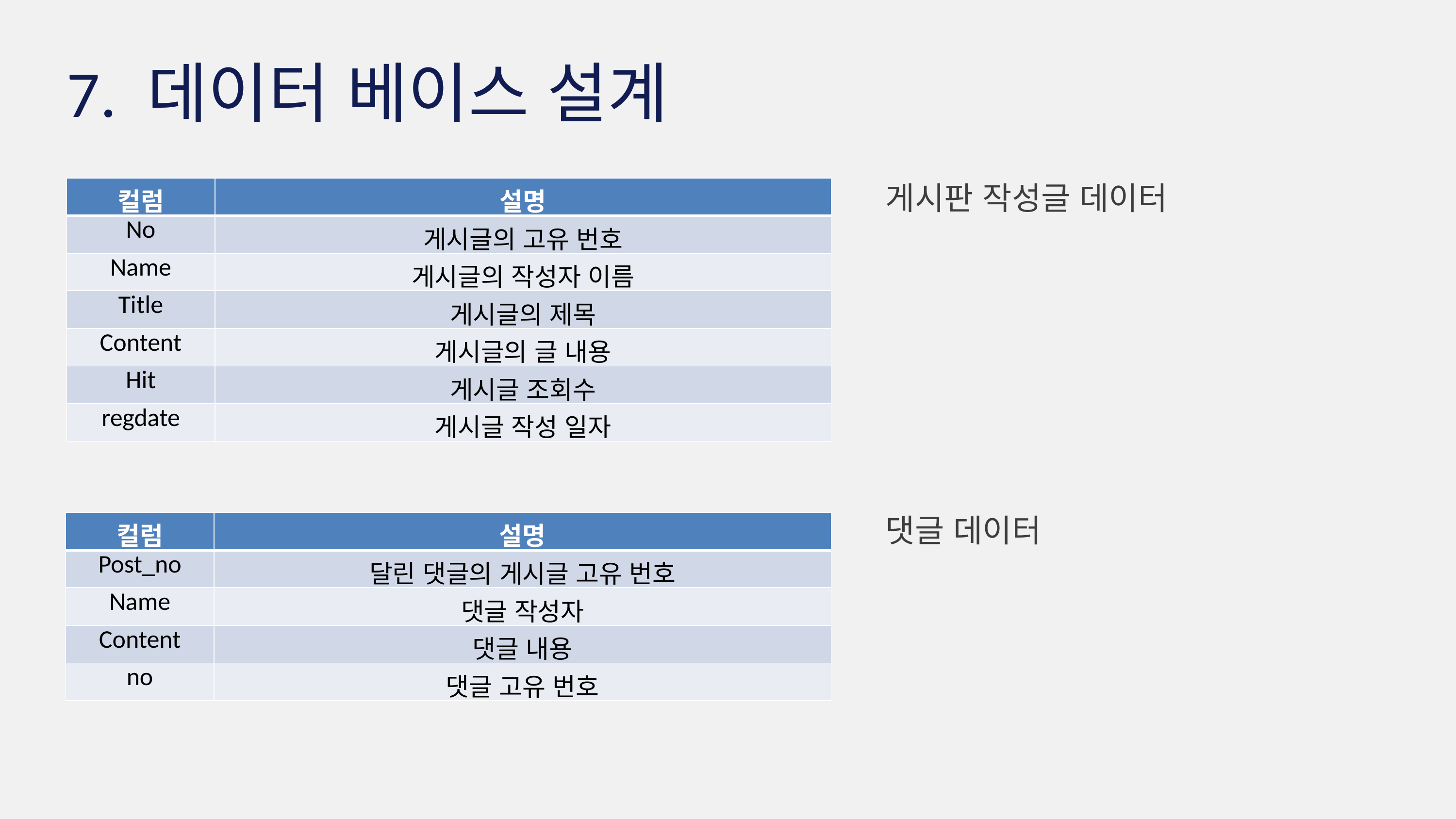

7. 데이터 베이스 설계
게시판 작성글 데이터
| 컬럼 | 설명 |
| --- | --- |
| No | 게시글의 고유 번호 |
| Name | 게시글의 작성자 이름 |
| Title | 게시글의 제목 |
| Content | 게시글의 글 내용 |
| Hit | 게시글 조회수 |
| regdate | 게시글 작성 일자 |
댓글 데이터
| 컬럼 | 설명 |
| --- | --- |
| Post\_no | 달린 댓글의 게시글 고유 번호 |
| Name | 댓글 작성자 |
| Content | 댓글 내용 |
| no | 댓글 고유 번호 |